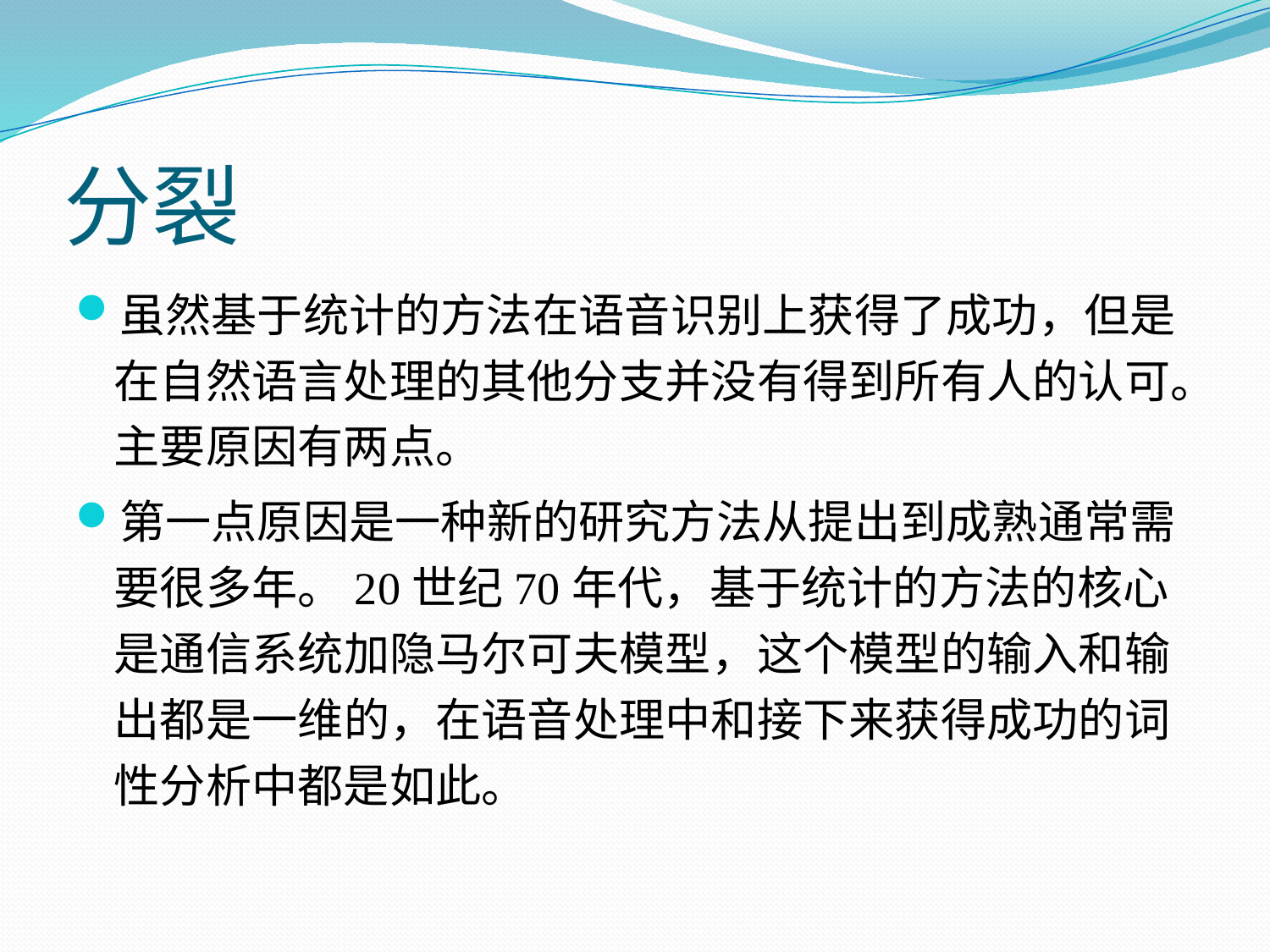

# 分裂
虽然基于统计的方法在语音识别上获得了成功，但是在自然语言处理的其他分支并没有得到所有人的认可。主要原因有两点。
第一点原因是一种新的研究方法从提出到成熟通常需要很多年。20世纪70年代，基于统计的方法的核心是通信系统加隐马尔可夫模型，这个模型的输入和输出都是一维的，在语音处理中和接下来获得成功的词性分析中都是如此。